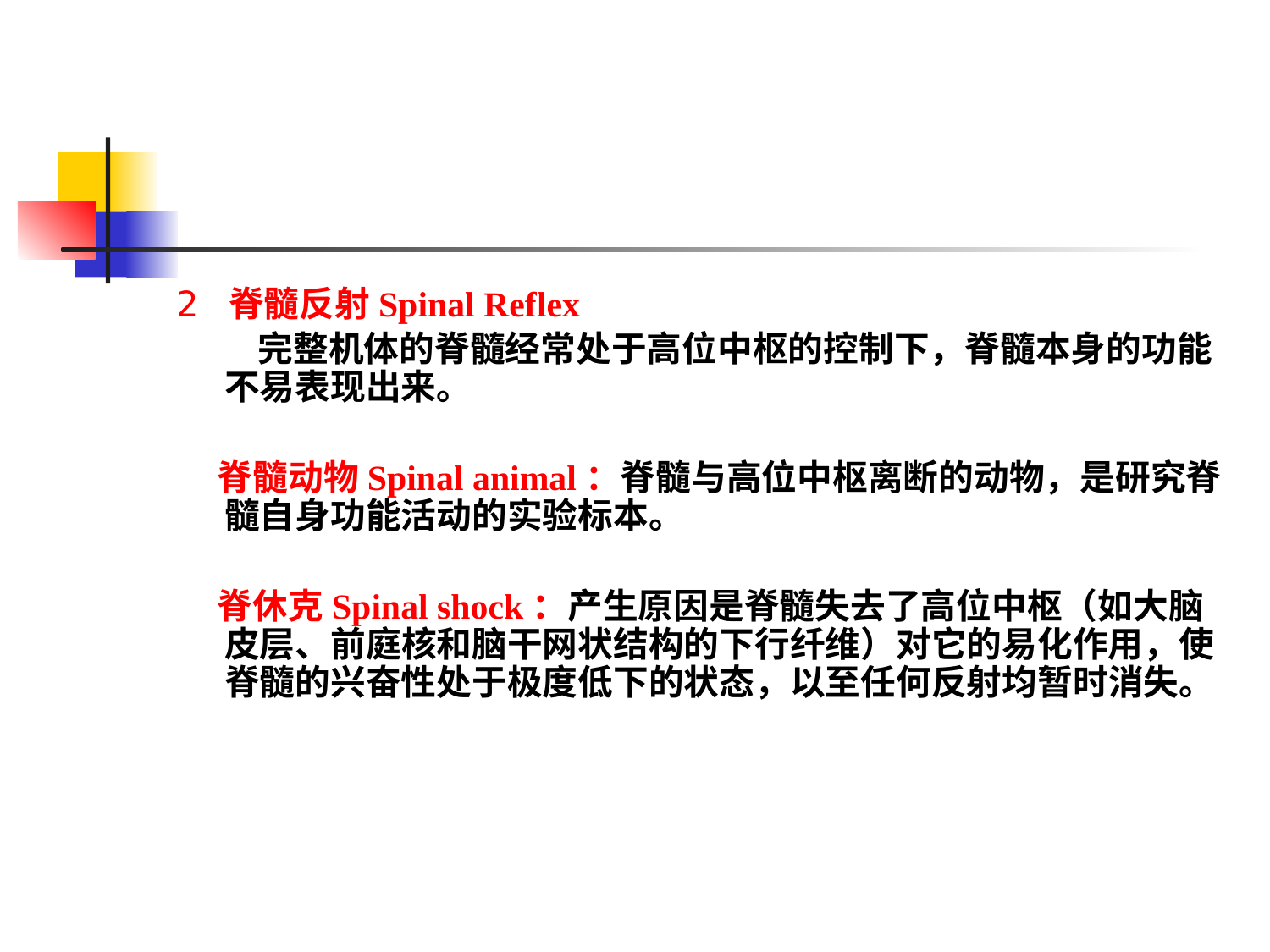

#
2  脊髓反射Spinal Reflex
         完整机体的脊髓经常处于高位中枢的控制下，脊髓本身的功能不易表现出来。

    脊髓动物Spinal animal：脊髓与高位中枢离断的动物，是研究脊髓自身功能活动的实验标本。

    脊休克Spinal shock：产生原因是脊髓失去了高位中枢（如大脑皮层、前庭核和脑干网状结构的下行纤维）对它的易化作用，使脊髓的兴奋性处于极度低下的状态，以至任何反射均暂时消失。